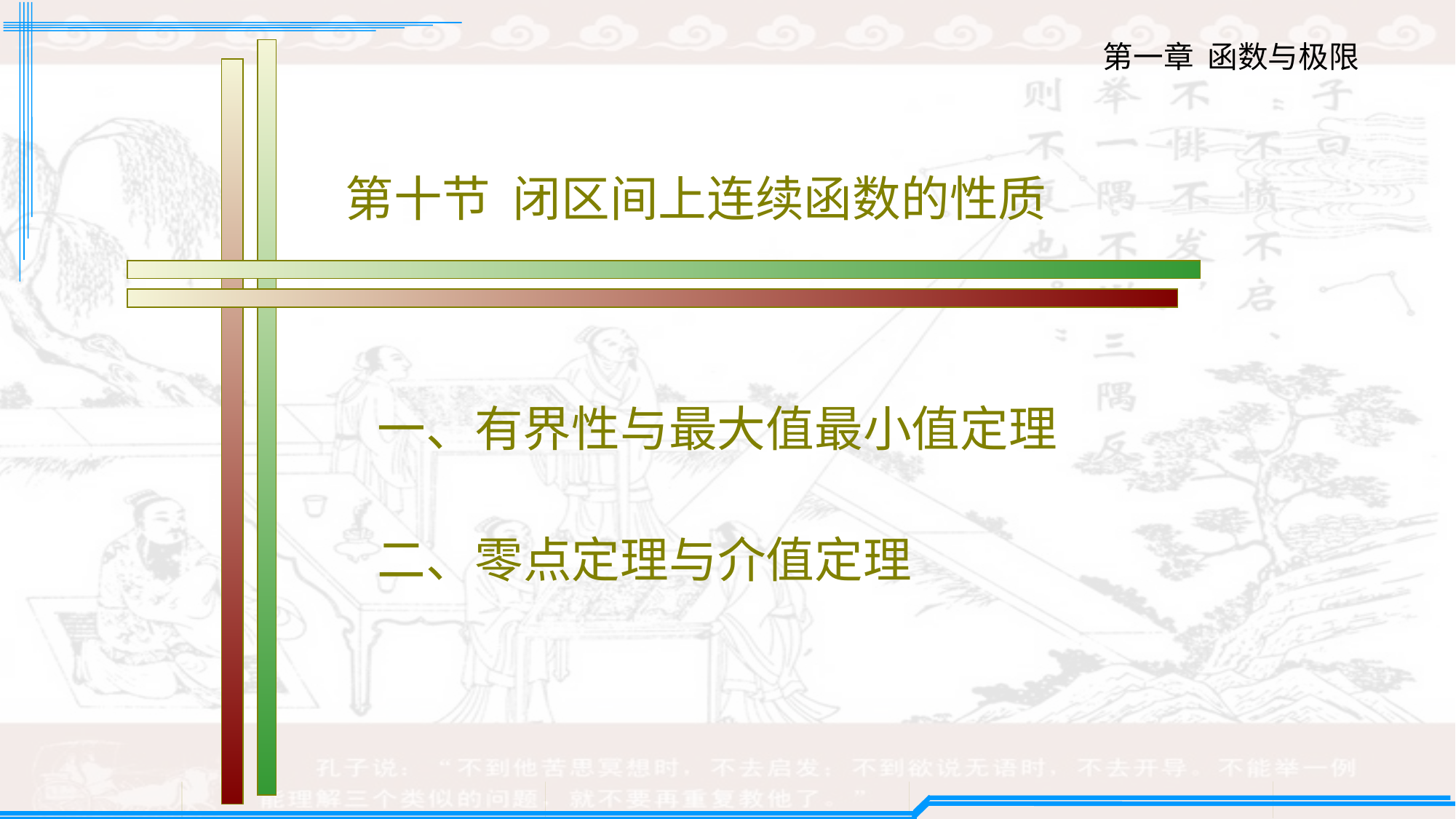

第十节  闭区间上连续函数的性质
一、有界性与最大值最小值定理
二、零点定理与介值定理